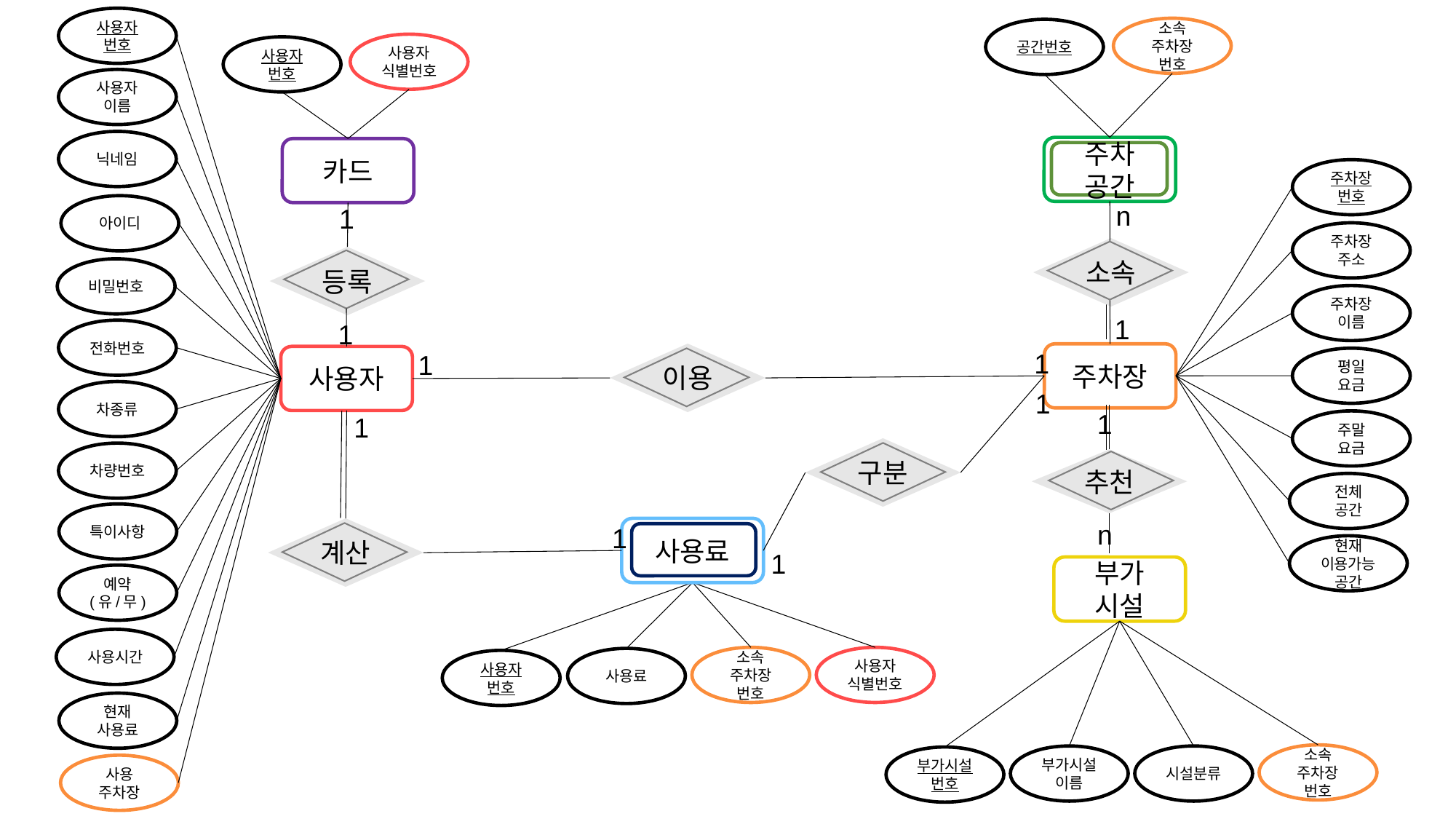

사용자
번호
소속
주차장
번호
공간번호
사용자
식별번호
사용자
번호
사용자
이름
닉네임
주차
공간

카드
주차장
번호
아이디
n
1
주차장
주소
소속

등록

비밀번호
주차장 이름
1
1
전화번호
이용
주차장
사용자
1
1
평일
요금

차종류
1
1
1
주말
요금
구분

차량번호
추천

전체
공간
특이사항
n
사용료

계산
1

현재
이용가능
공간
1
부가
시설
예약
(유/무)
사용시간
사용자
식별번호
소속
주차장
번호
사용료
사용자
번호
현재
사용료
소속
주차장
번호
시설분류
부가시설
이름
부가시설
번호
사용
주차장